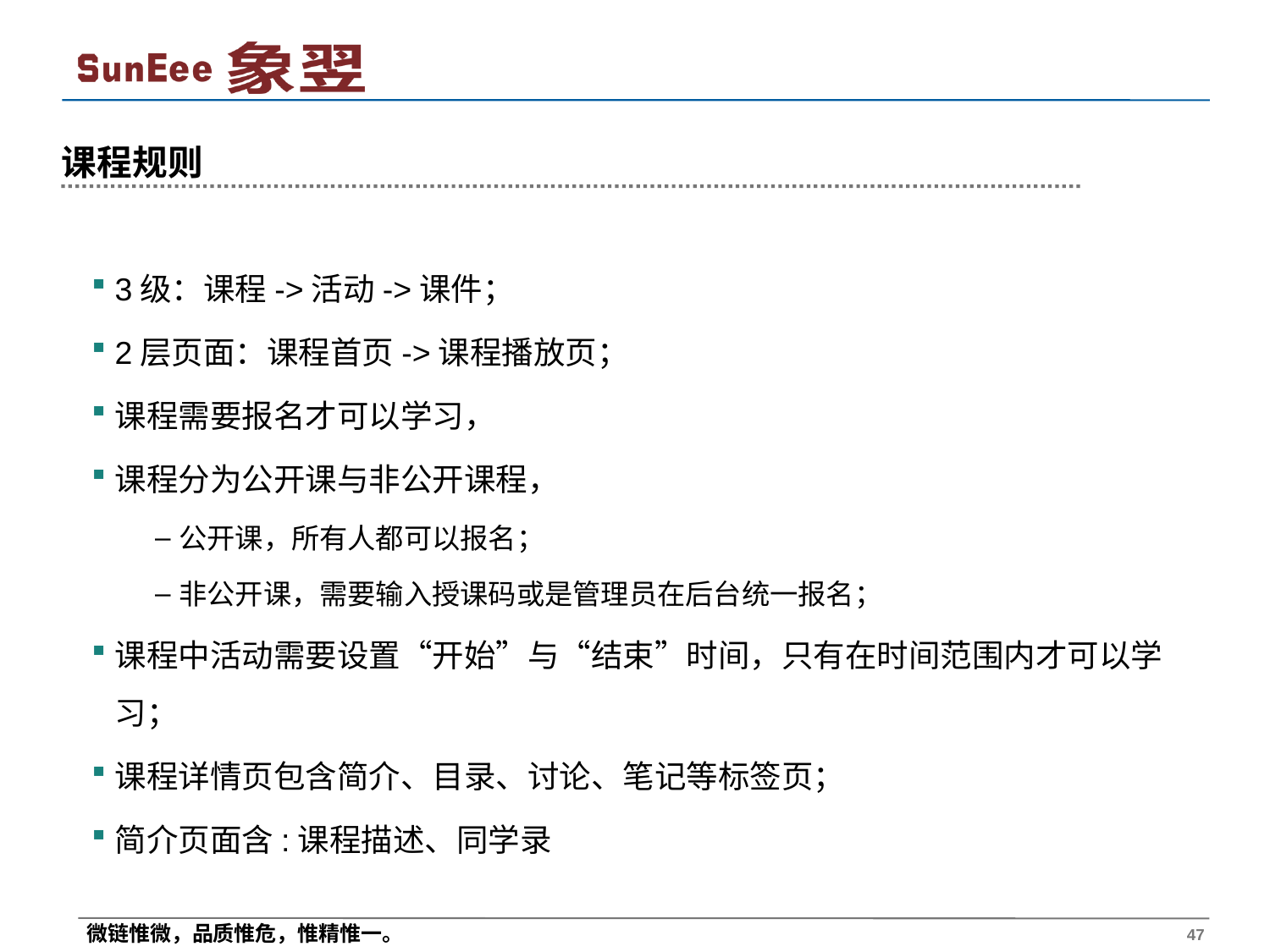

# 课程规则
3级：课程->活动->课件；
2层页面：课程首页->课程播放页；
课程需要报名才可以学习，
课程分为公开课与非公开课程，
公开课，所有人都可以报名；
非公开课，需要输入授课码或是管理员在后台统一报名；
课程中活动需要设置“开始”与“结束”时间，只有在时间范围内才可以学习；
课程详情页包含简介、目录、讨论、笔记等标签页；
简介页面含:课程描述、同学录
 47